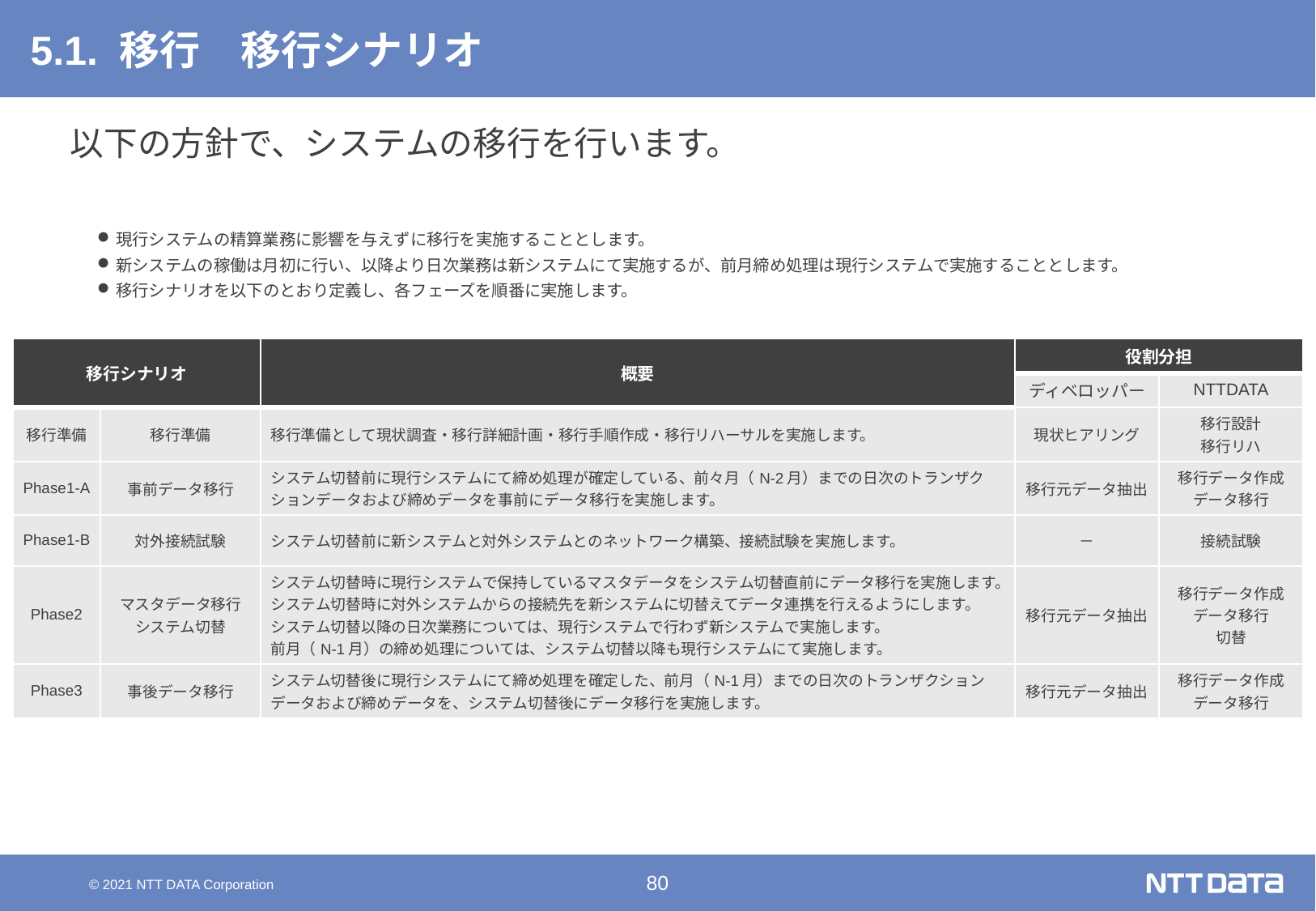

# 5.1. 移行　移行シナリオ
以下の方針で、システムの移行を行います。
現行システムの精算業務に影響を与えずに移行を実施することとします。
新システムの稼働は月初に行い、以降より日次業務は新システムにて実施するが、前月締め処理は現行システムで実施することとします。
移行シナリオを以下のとおり定義し、各フェーズを順番に実施します。
| 移行シナリオ |  | 概要 | 役割分担 |  |
| --- | --- | --- | --- | --- |
|  |  |  | ディベロッパー | NTTDATA |
| 移行準備 | 移行準備 | 移行準備として現状調査・移行詳細計画・移行手順作成・移行リハーサルを実施します。 | 現状ヒアリング | 移行設計 移行リハ |
| Phase1-A | 事前データ移行 | システム切替前に現行システムにて締め処理が確定している、前々月（N-2月）までの日次のトランザクションデータおよび締めデータを事前にデータ移行を実施します。 | 移行元データ抽出 | 移行データ作成 データ移行 |
| Phase1-B | 対外接続試験 | システム切替前に新システムと対外システムとのネットワーク構築、接続試験を実施します。 | － | 接続試験 |
| Phase2 | マスタデータ移行 システム切替 | システム切替時に現行システムで保持しているマスタデータをシステム切替直前にデータ移行を実施します。 システム切替時に対外システムからの接続先を新システムに切替えてデータ連携を行えるようにします。 システム切替以降の日次業務については、現行システムで行わず新システムで実施します。 前月（N-1月）の締め処理については、システム切替以降も現行システムにて実施します。 | 移行元データ抽出 | 移行データ作成 データ移行 切替 |
| Phase3 | 事後データ移行 | システム切替後に現行システムにて締め処理を確定した、前月（N-1月）までの日次のトランザクションデータおよび締めデータを、システム切替後にデータ移行を実施します。 | 移行元データ抽出 | 移行データ作成 データ移行 |